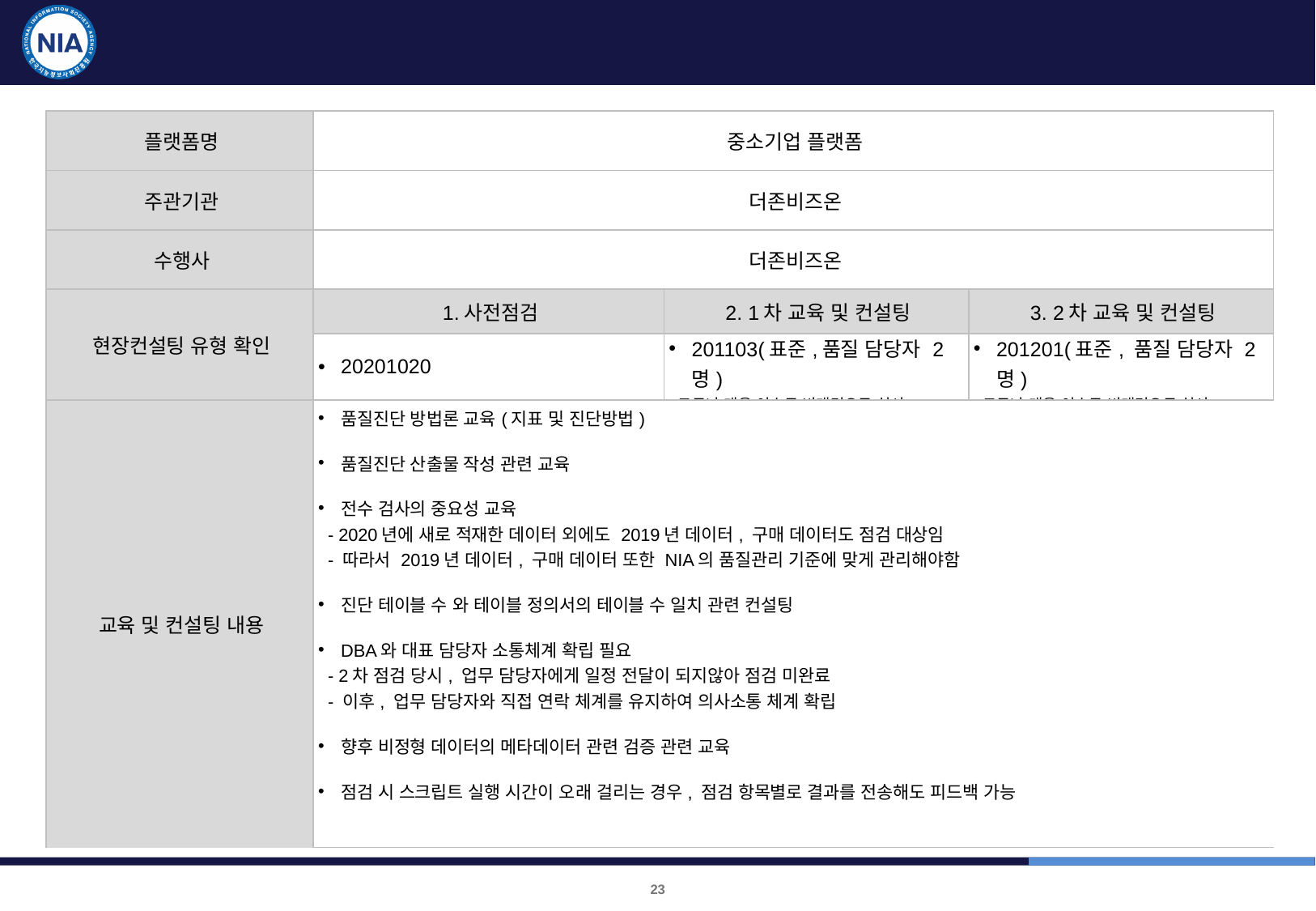

중소기업 플랫폼 교육 및 컨설팅 결과
| 플랫폼명 | 중소기업 플랫폼 |  |  |
| --- | --- | --- | --- |
| 주관기관 | 더존비즈온 |  |  |
| 수행사 | 더존비즈온 |  |  |
| 현장컨설팅 유형 확인 | 1.사전점검 | 2. 1차 교육 및 컨설팅 | 3. 2차 교육 및 컨설팅 |
|  | 20201020 | 201103(표준,품질 담당자 2명) \*코로나 대응 이슈로 비대면으로 실시 | 201201(표준, 품질 담당자 2명) \*코로나 대응 이슈로 비대면으로 실시 |
| 교육 및 컨설팅 내용 | 품질진단 방법론 교육(지표 및 진단방법) 품질진단 산출물 작성 관련 교육 전수 검사의 중요성 교육 - 2020년에 새로 적재한 데이터 외에도 2019년 데이터, 구매 데이터도 점검 대상임 - 따라서 2019년 데이터, 구매 데이터 또한 NIA의 품질관리 기준에 맞게 관리해야함 진단 테이블 수 와 테이블 정의서의 테이블 수 일치 관련 컨설팅 DBA와 대표 담당자 소통체계 확립 필요 - 2차 점검 당시, 업무 담당자에게 일정 전달이 되지않아 점검 미완료 - 이후, 업무 담당자와 직접 연락 체계를 유지하여 의사소통 체계 확립 향후 비정형 데이터의 메타데이터 관련 검증 관련 교육 점검 시 스크립트 실행 시간이 오래 걸리는 경우, 점검 항목별로 결과를 전송해도 피드백 가능 |  |  |